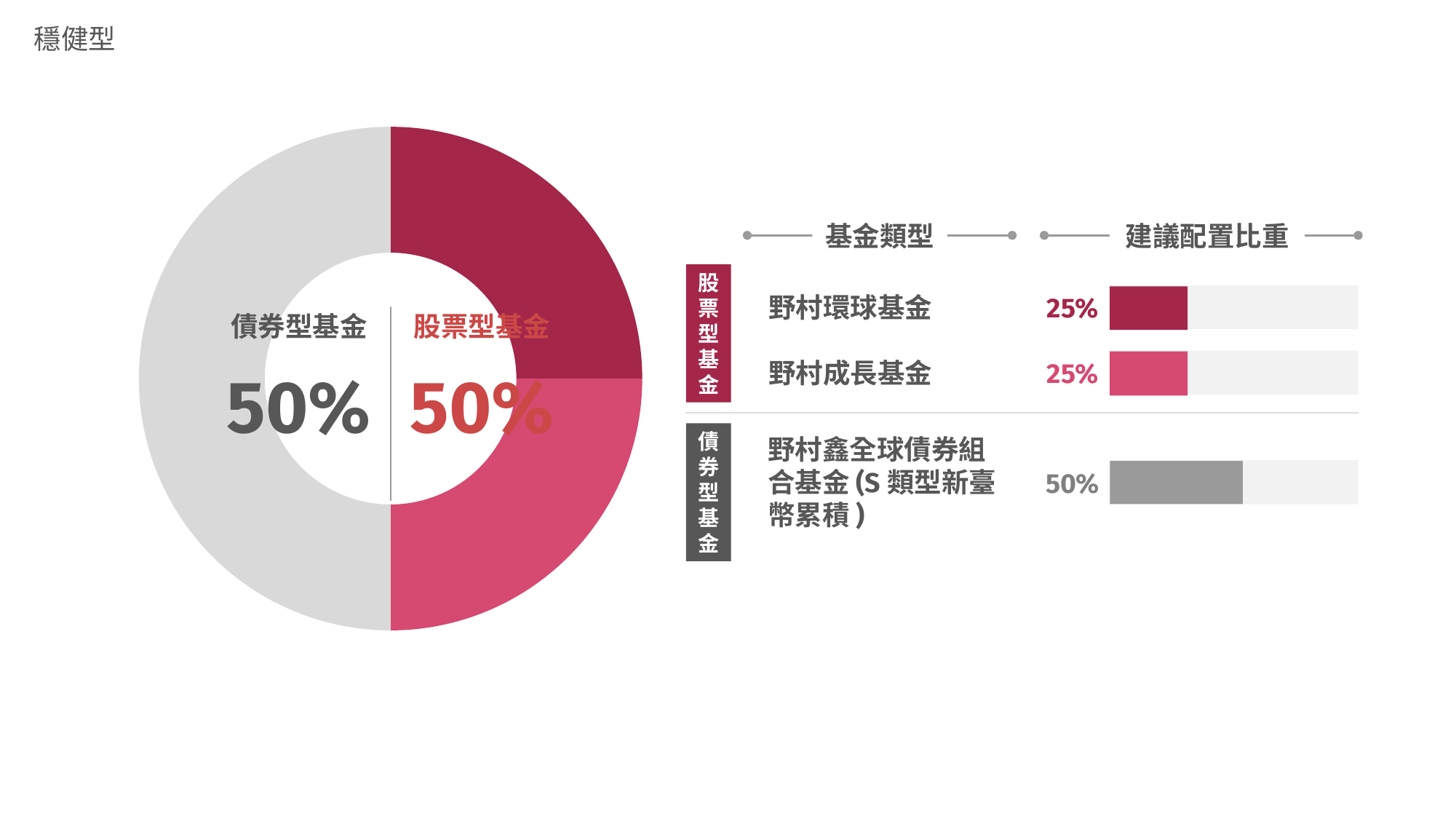

穩健型

### Chart

| Category |  |
|---|---|
基金類型
建議配置比重
股票型基金
野村環球基金

25%

債券型基金
股票型基金
野村成長基金
25%

50%
50%
債券型基金
野村鑫全球債券組合基金(S類型新臺幣累積)
50%